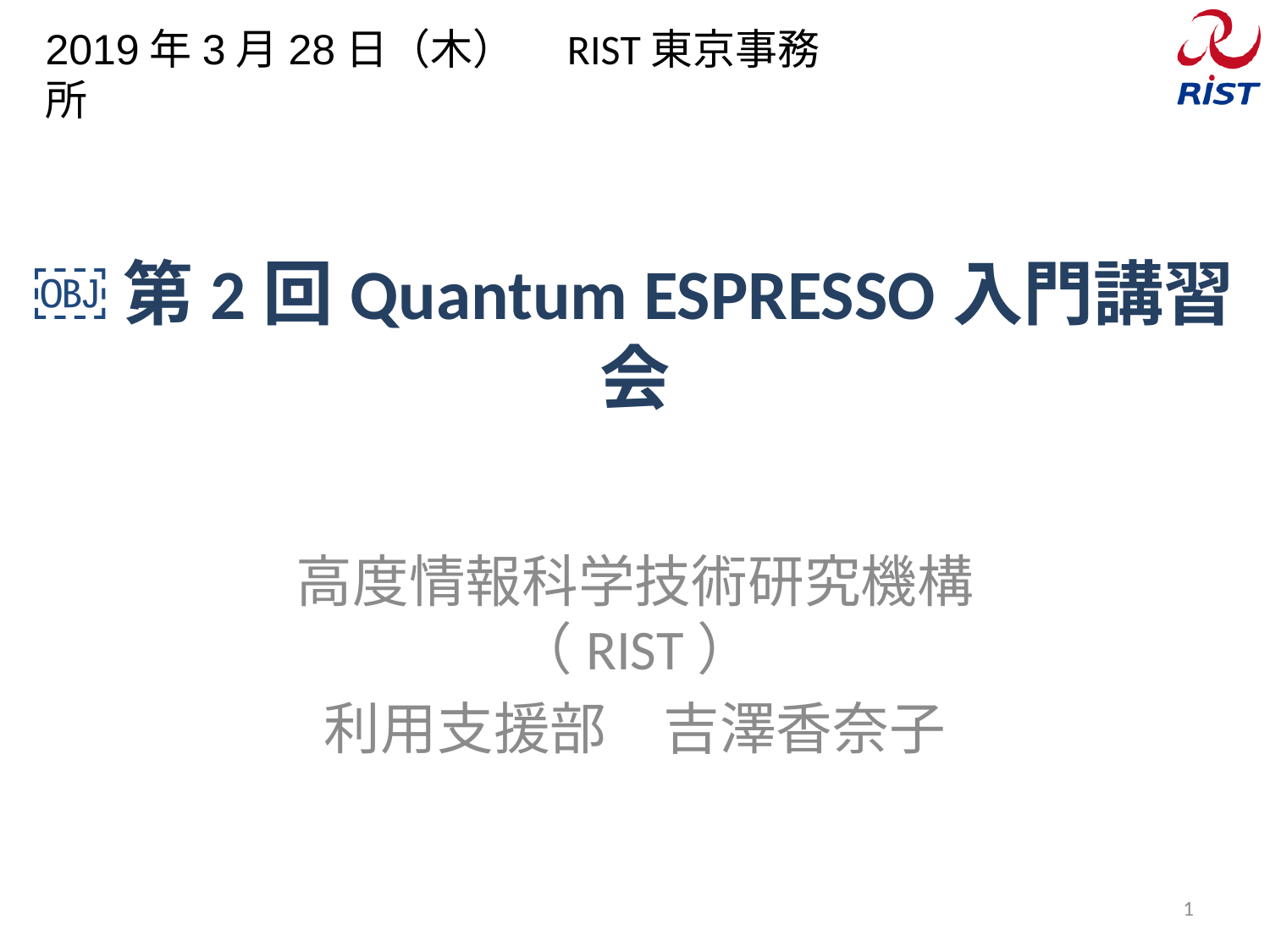

2019年3月28日（木）　RIST東京事務所
# ￼第2回Quantum ESPRESSO入門講習会
高度情報科学技術研究機構（RIST）
利用支援部　吉澤香奈子
1